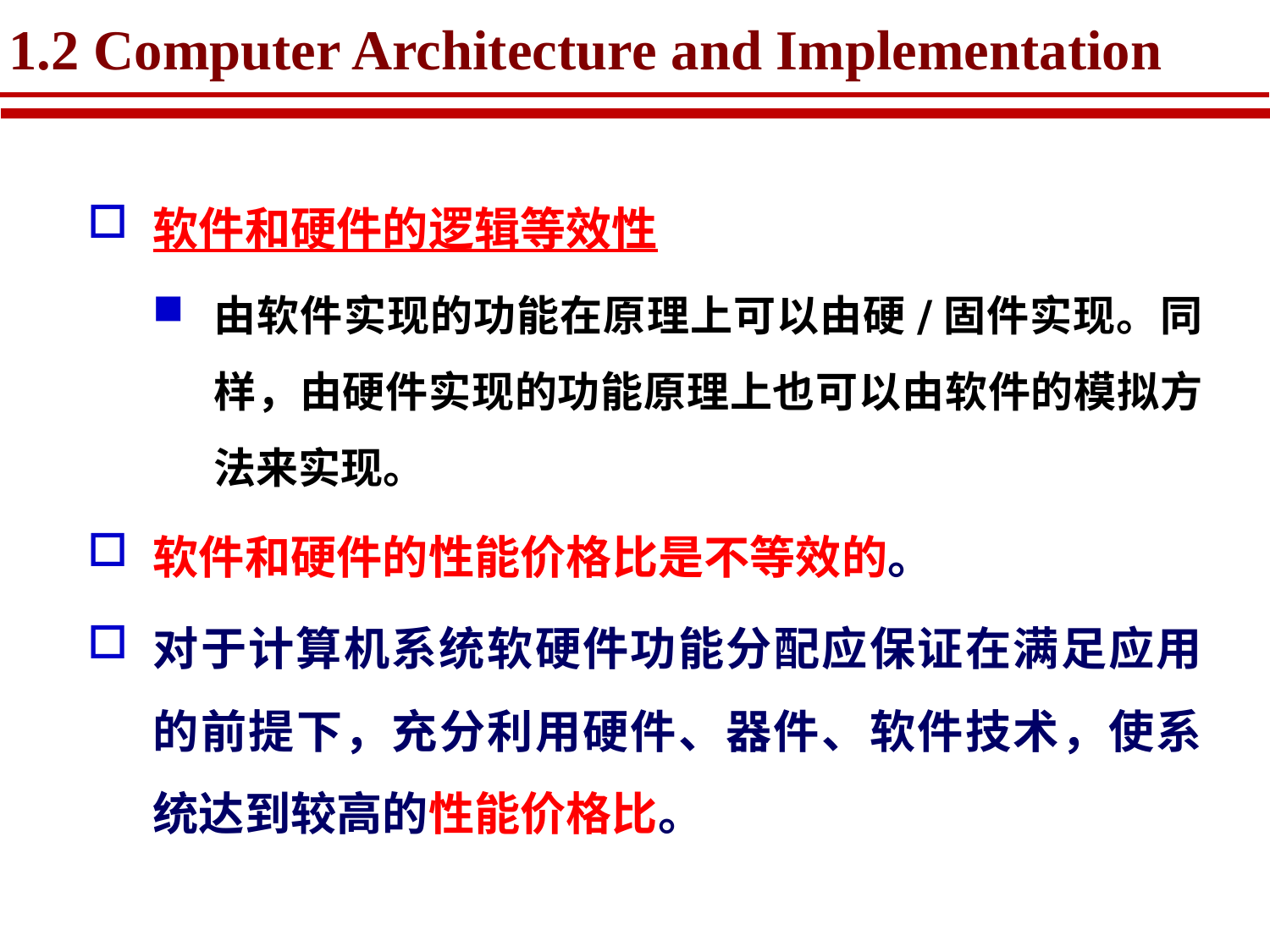

# 1.2 Computer Architecture and Implementation
软件和硬件的逻辑等效性
由软件实现的功能在原理上可以由硬/固件实现。同样，由硬件实现的功能原理上也可以由软件的模拟方法来实现。
软件和硬件的性能价格比是不等效的。
对于计算机系统软硬件功能分配应保证在满足应用的前提下，充分利用硬件、器件、软件技术，使系统达到较高的性能价格比。